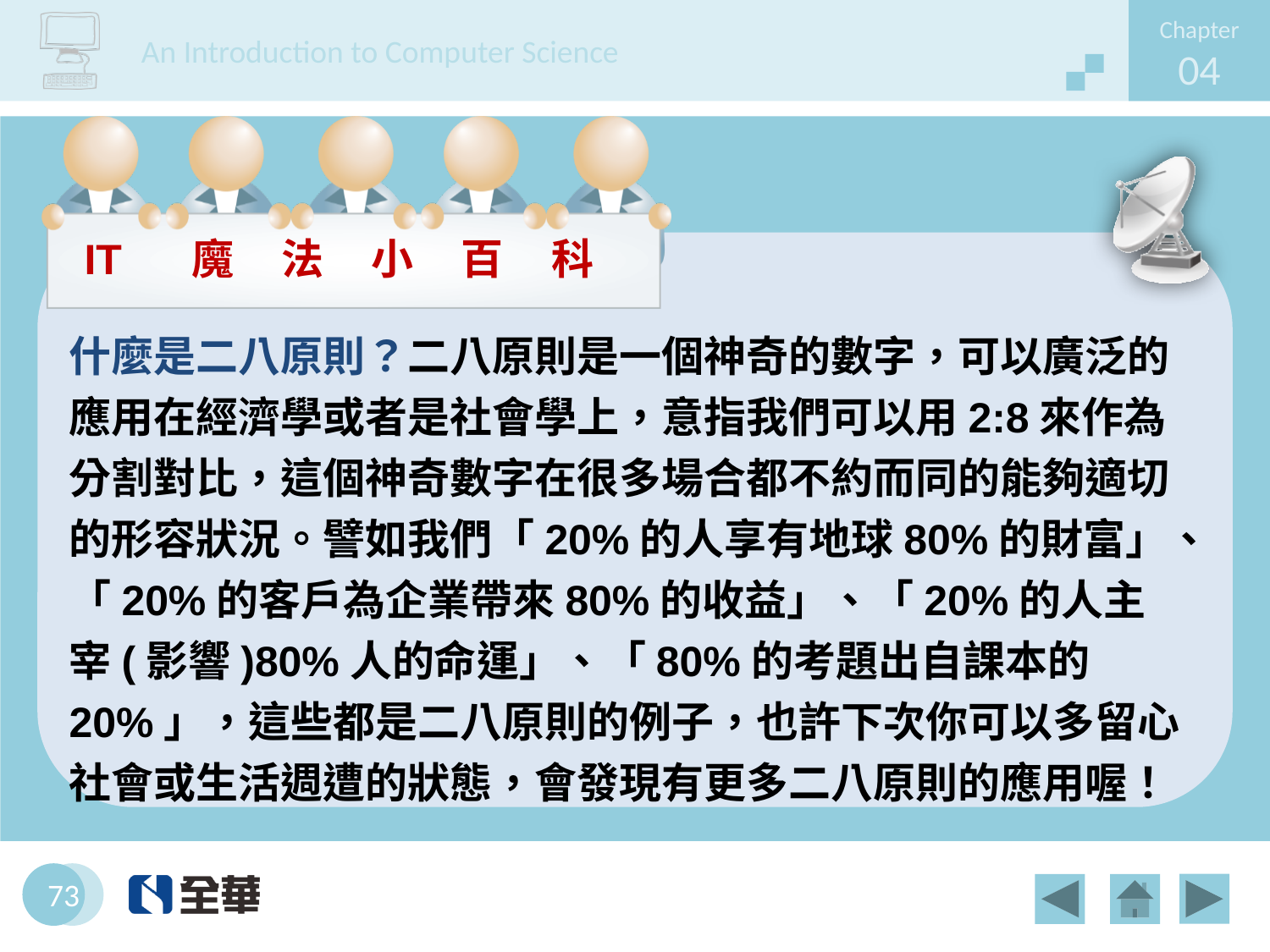

什麼是二八原則？二八原則是一個神奇的數字，可以廣泛的應用在經濟學或者是社會學上，意指我們可以用2:8來作為分割對比，這個神奇數字在很多場合都不約而同的能夠適切的形容狀況。譬如我們「20%的人享有地球80%的財富」、「20%的客戶為企業帶來80%的收益」、「20%的人主宰(影響)80%人的命運」、「80%的考題出自課本的20%」，這些都是二八原則的例子，也許下次你可以多留心社會或生活週遭的狀態，會發現有更多二八原則的應用喔！